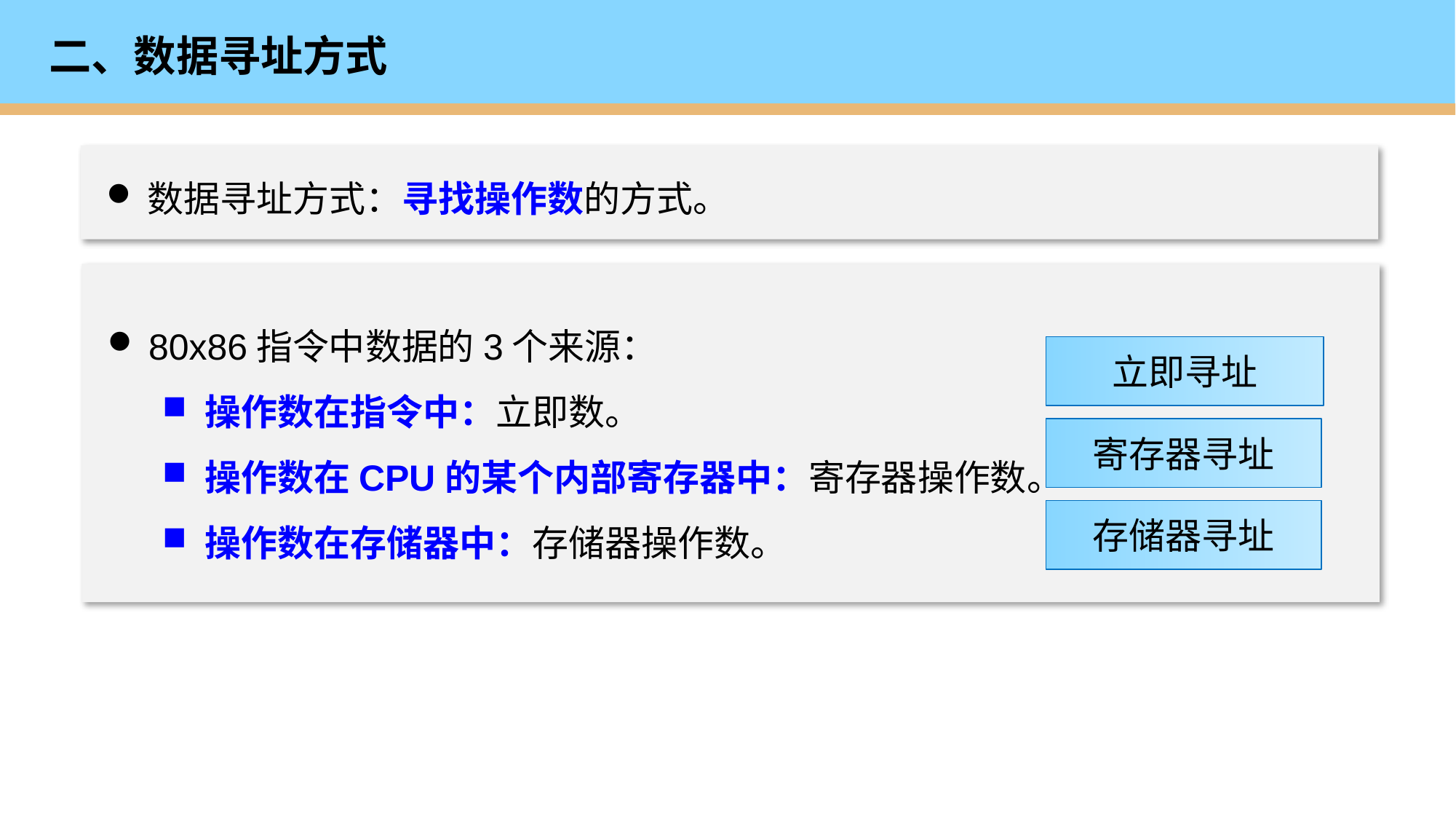

# 二、数据寻址方式
数据寻址方式：寻找操作数的方式。
80x86指令中数据的3个来源：
操作数在指令中：立即数。
操作数在CPU的某个内部寄存器中：寄存器操作数。
操作数在存储器中：存储器操作数。
立即寻址
寄存器寻址
存储器寻址
45